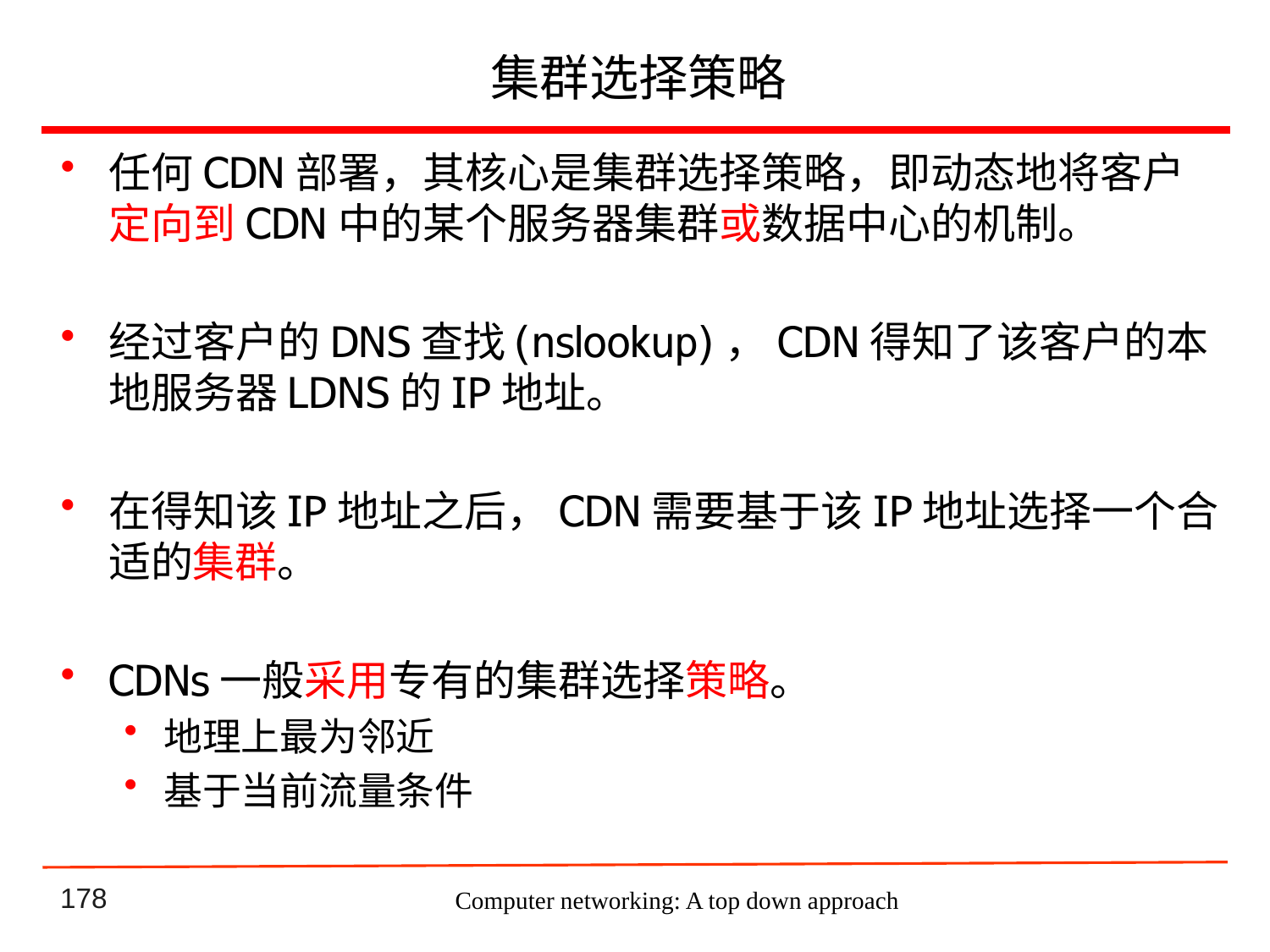

# 集群选择策略
任何CDN部署，其核心是集群选择策略，即动态地将客户定向到CDN中的某个服务器集群或数据中心的机制。

经过客户的DNS查找(nslookup)，CDN得知了该客户的本地服务器LDNS的IP地址。

在得知该IP地址之后，CDN需要基于该IP地址选择一个合适的集群。

CDNs一般采用专有的集群选择策略。
地理上最为邻近
基于当前流量条件

Computer networking: A top down approach